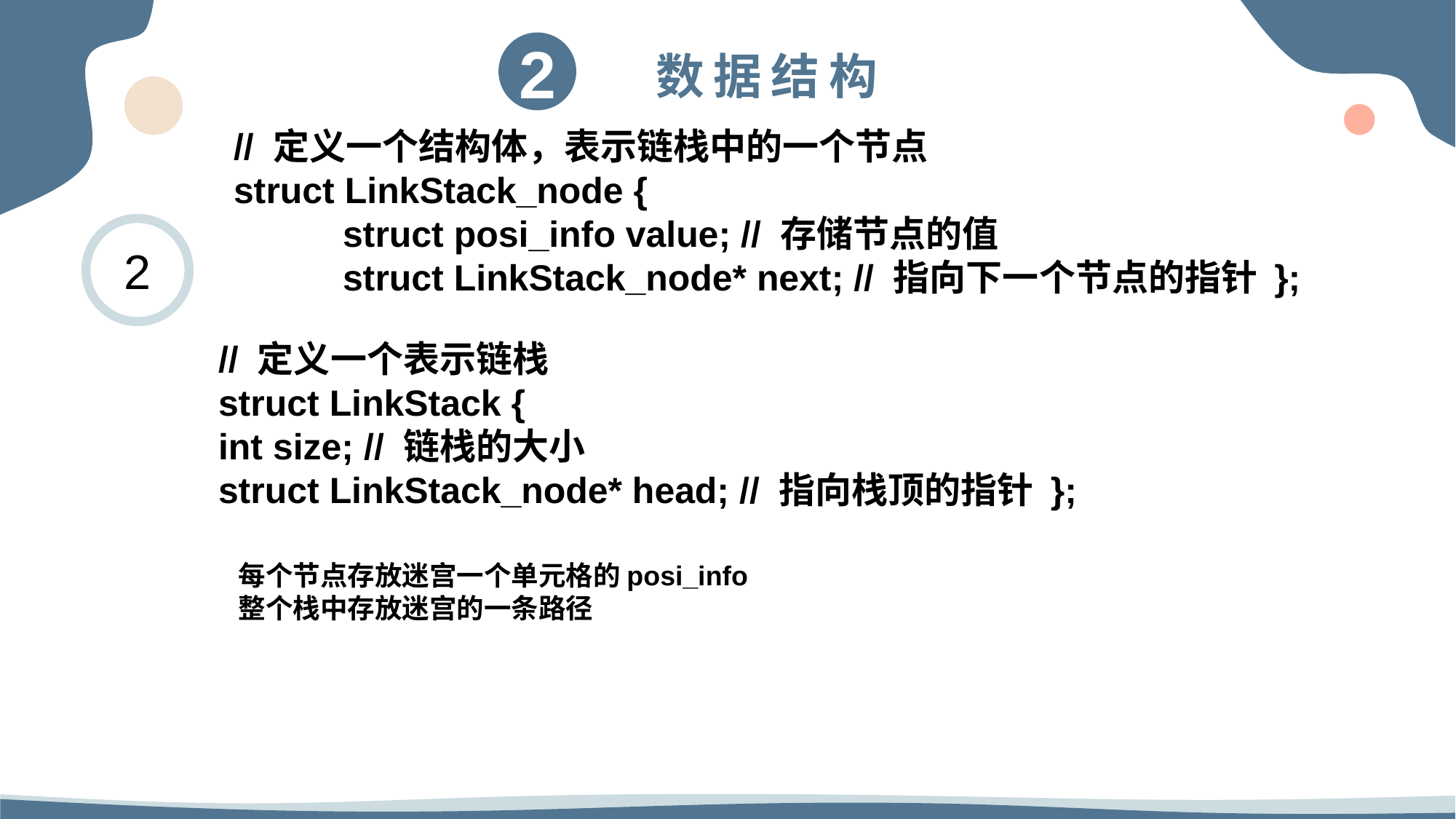

// 定义一个结构体，表示链栈中的一个节点
struct LinkStack_node {
    	struct posi_info value; // 存储节点的值
 	struct LinkStack_node* next; // 指向下一个节点的指针 };
2
// 定义一个表示链栈
struct LinkStack {
int size; // 链栈的大小
struct LinkStack_node* head; // 指向栈顶的指针 };
每个节点存放迷宫一个单元格的posi_info
整个栈中存放迷宫的一条路径